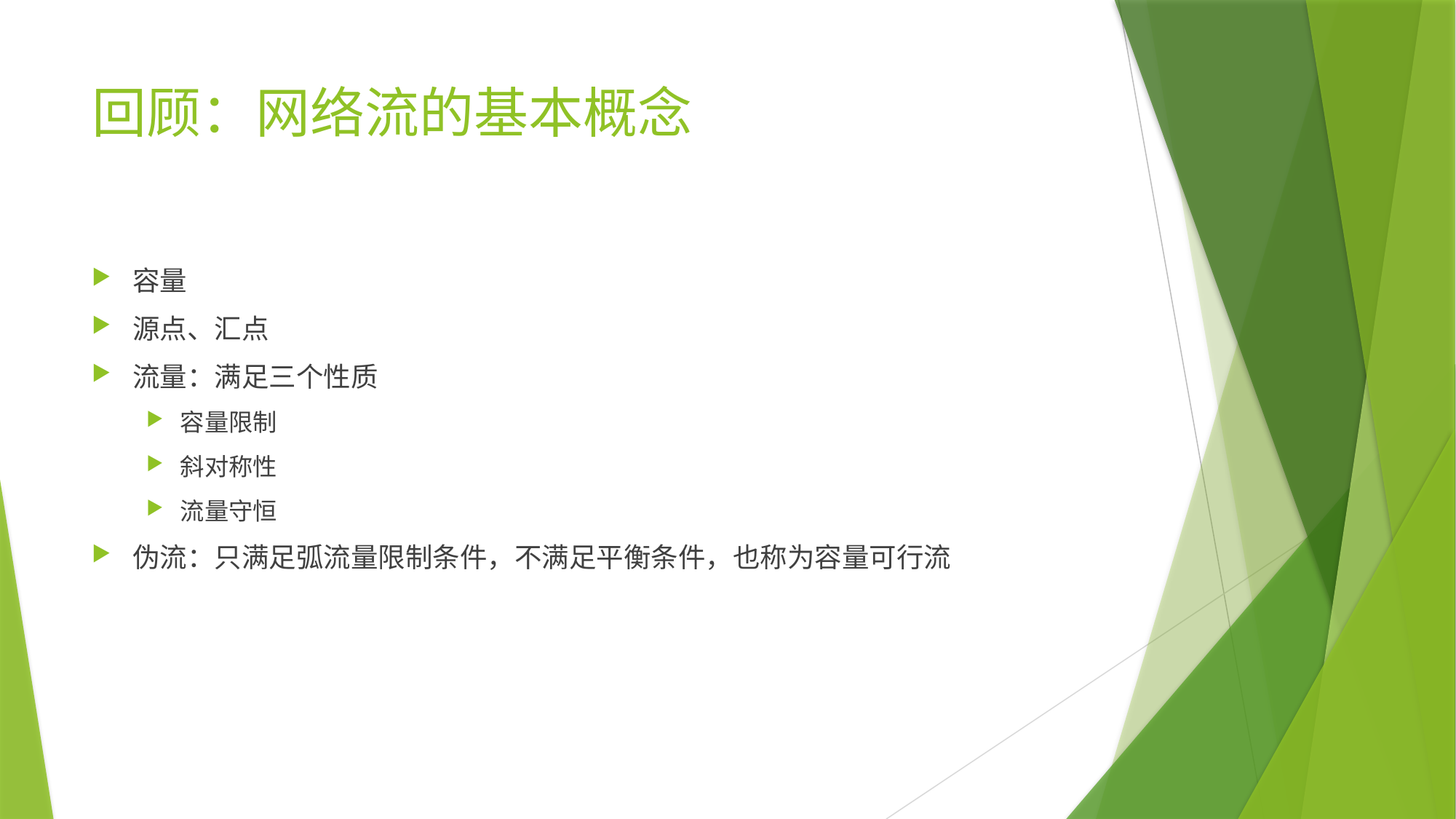

# 回顾：网络流的基本概念
容量
源点、汇点
流量：满足三个性质
容量限制
斜对称性
流量守恒
伪流：只满足弧流量限制条件，不满足平衡条件，也称为容量可行流